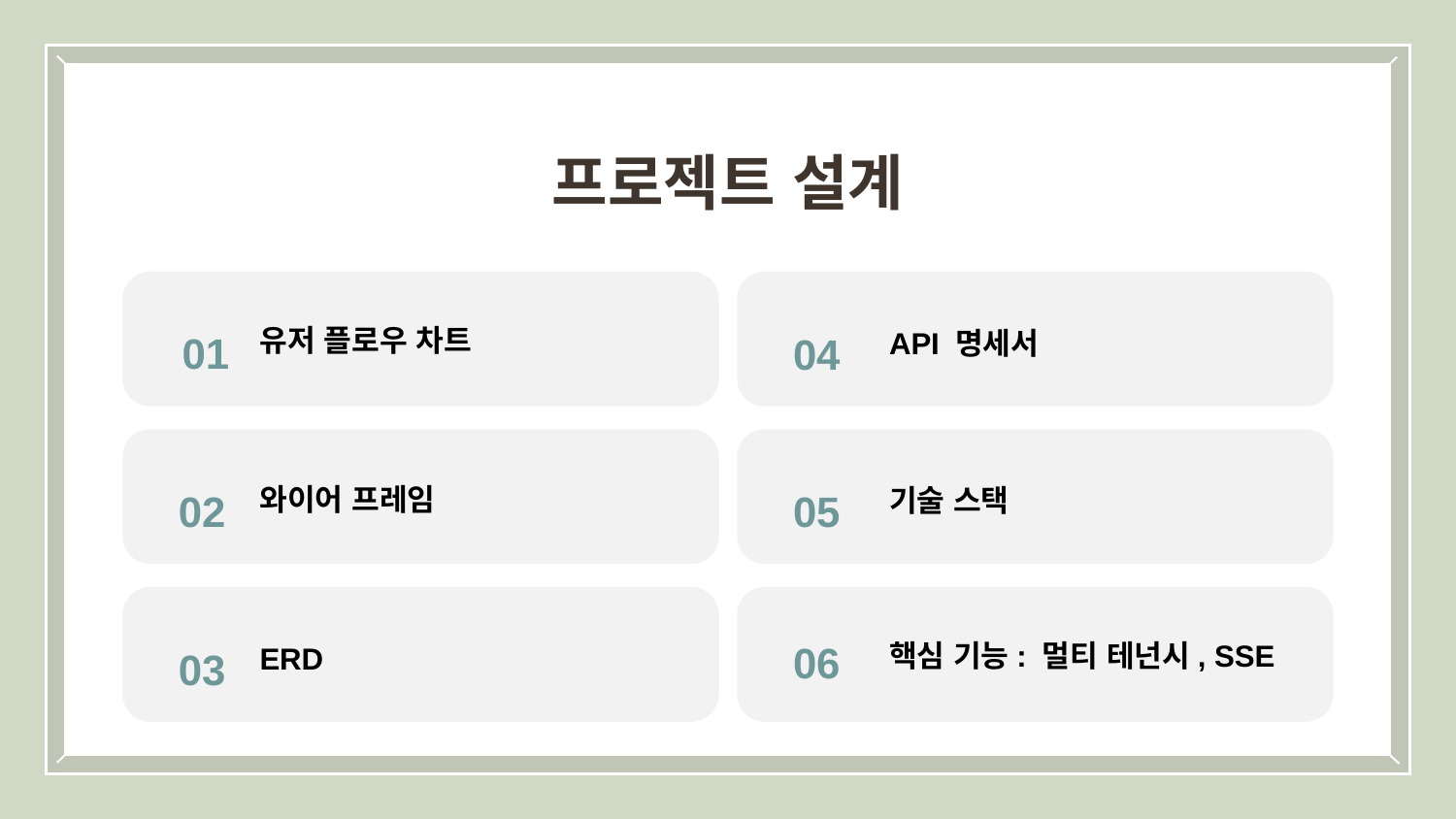

프로젝트 설계

01
04
유저 플로우 차트
API 명세서

02
05
와이어 프레임
기술 스택

06
03
핵심 기능: 멀티 테넌시, SSE
ERD